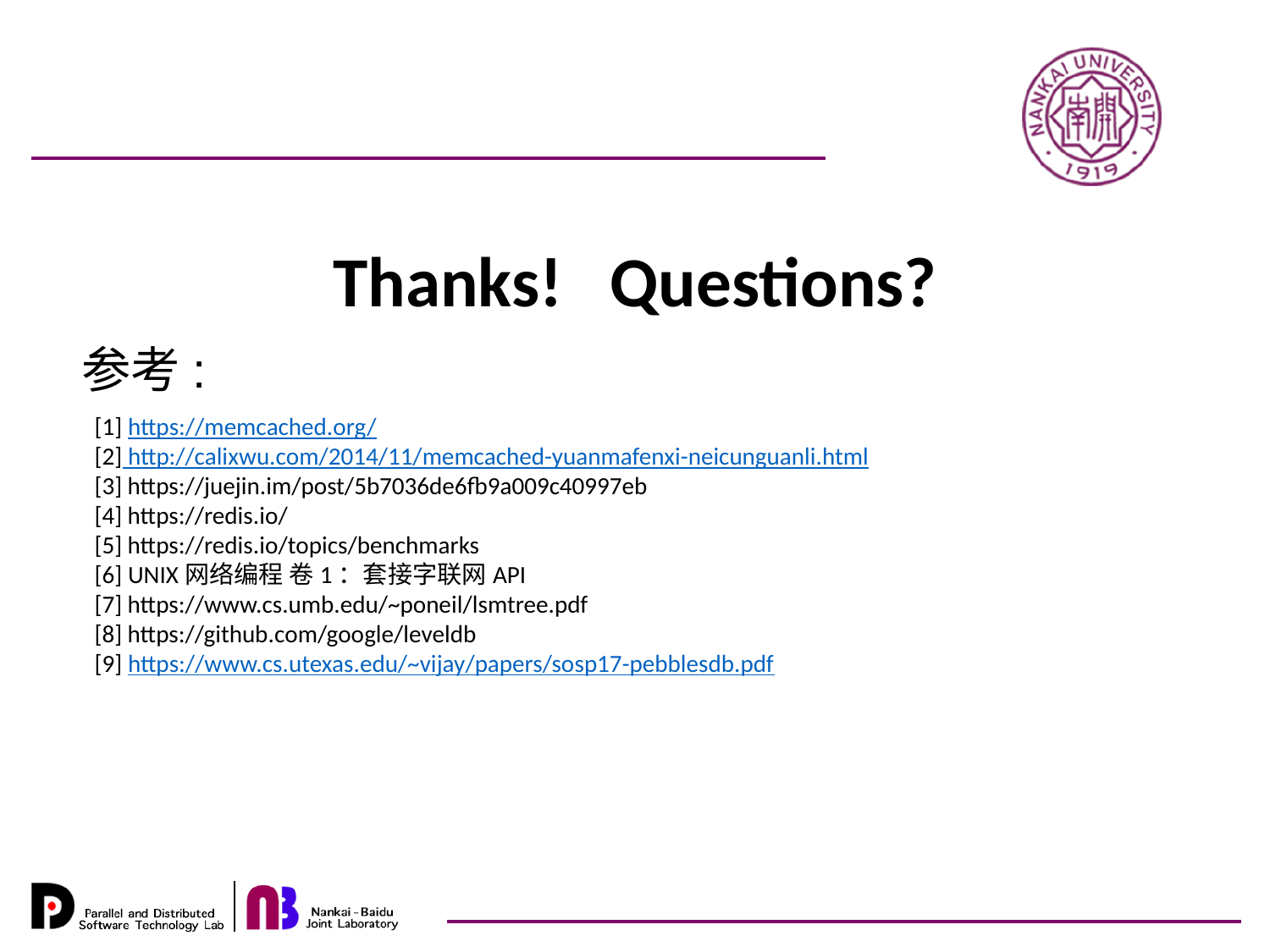

Thanks!   Questions?
参考:
[1] https://memcached.org/
[2] http://calixwu.com/2014/11/memcached-yuanmafenxi-neicunguanli.html
[3] https://juejin.im/post/5b7036de6fb9a009c40997eb
[4] https://redis.io/
[5] https://redis.io/topics/benchmarks
[6] UNIX网络编程 卷1：套接字联网API
[7] https://www.cs.umb.edu/~poneil/lsmtree.pdf
[8] https://github.com/google/leveldb
[9] https://www.cs.utexas.edu/~vijay/papers/sosp17-pebblesdb.pdf